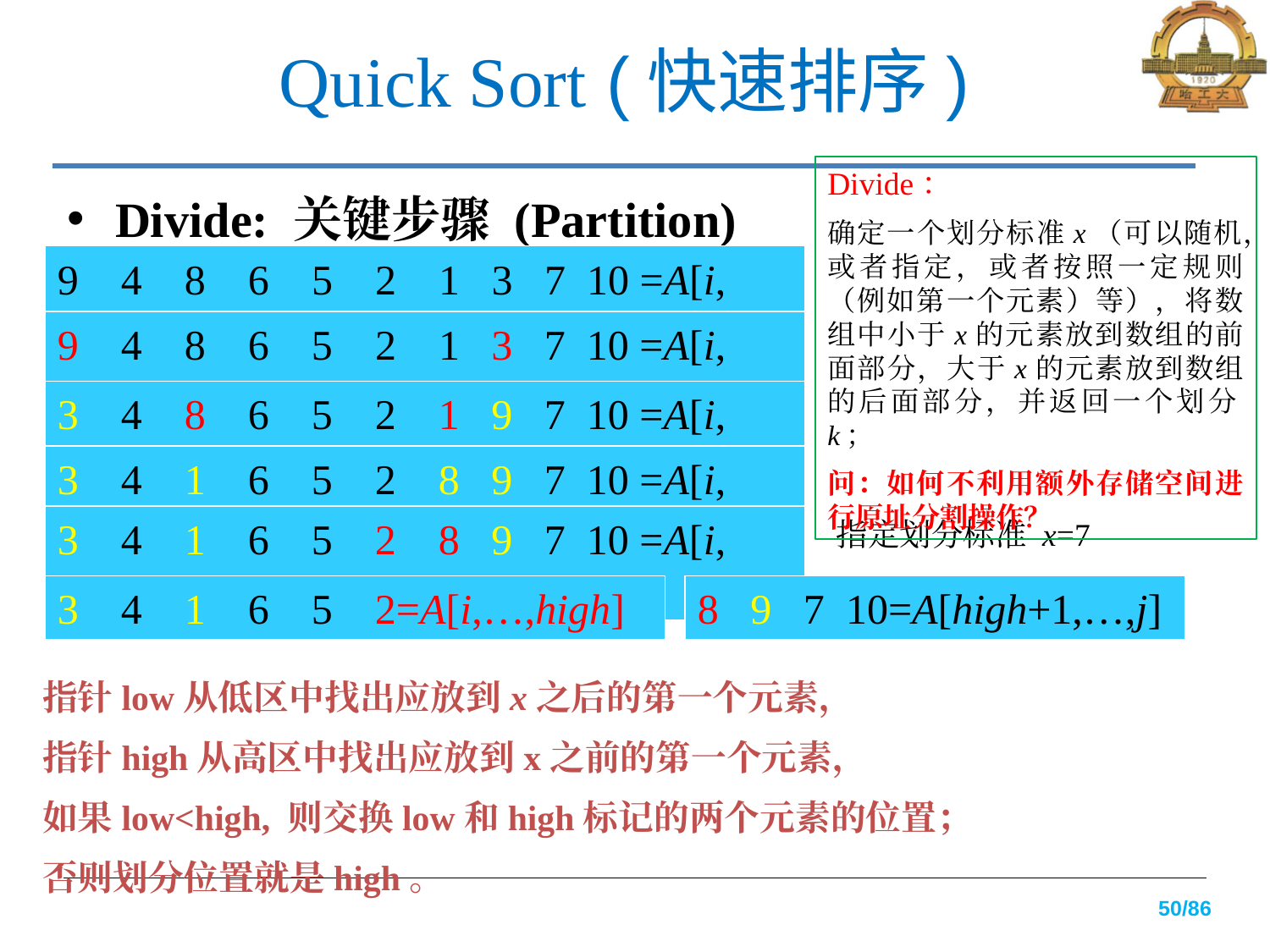

# Quick Sort (快速排序)
Divide：
确定一个划分标准x（可以随机，或者指定，或者按照一定规则（例如第一个元素）等），将数组中小于x的元素放到数组的前面部分，大于x的元素放到数组的后面部分，并返回一个划分k；
问：如何不利用额外存储空间进行原址分割操作？
Divide: 关键步骤 (Partition)
9    4    8    6    5    2    1   3   7  10 =A[i,…,j]
9    4    8    6    5    2    1   3   7  10 =A[i,…,j]
3    4    8    6    5    2    1   9   7  10 =A[i,…,j]
3    4    1    6    5    2    8   9   7  10 =A[i,…,j]
3    4    1    6    5    2    8   9   7  10 =A[i,…,j]
指定划分标准 x=7
3    4    1    6    5    2=A[i,…,high]
8   9   7  10=A[high+1,…,j]
指针low从低区中找出应放到x之后的第一个元素，
指针high从高区中找出应放到x之前的第一个元素，
如果low<high, 则交换low和high标记的两个元素的位置；
否则划分位置就是high。